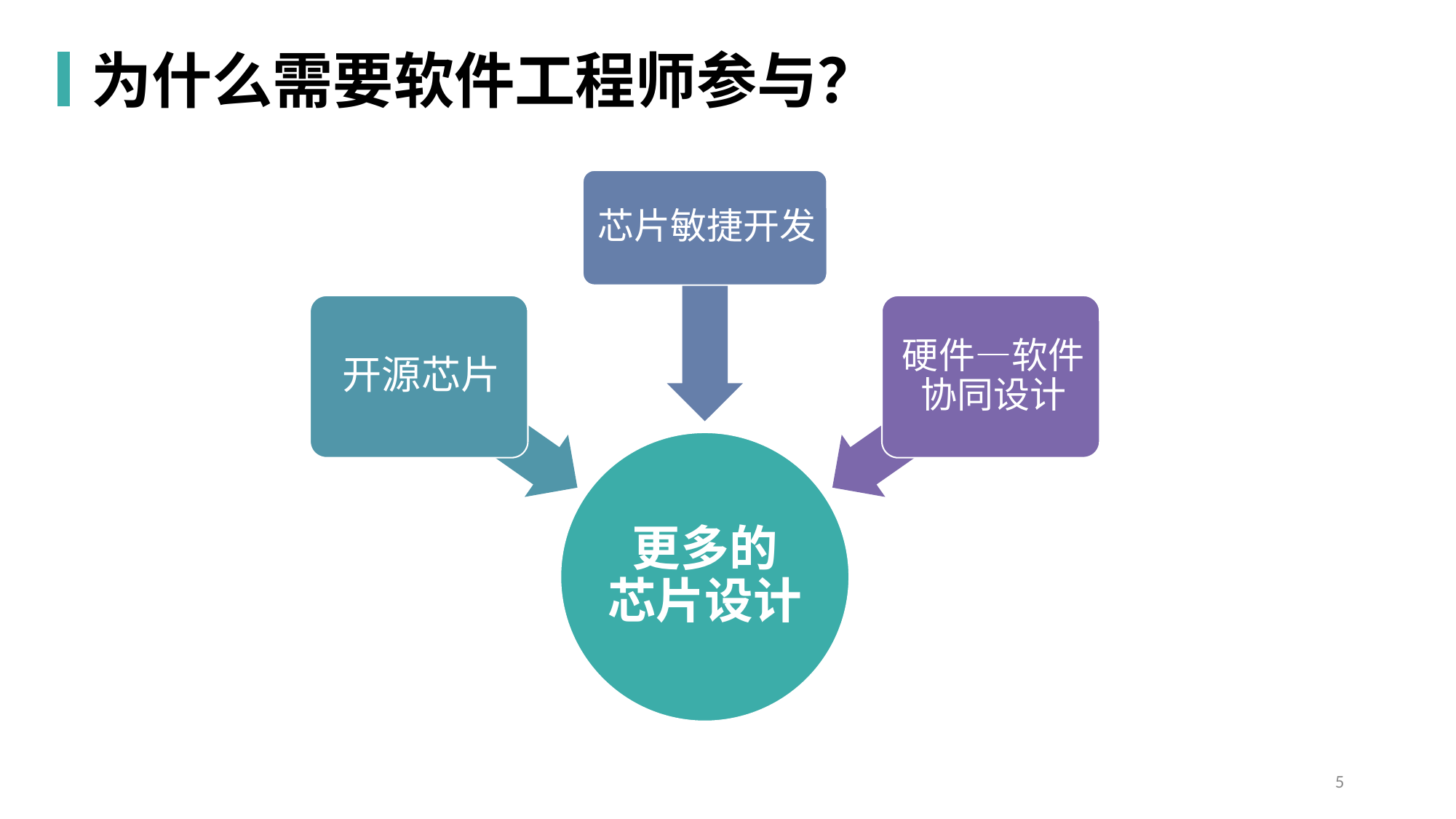

为什么需要软件工程师参与？
更多的
芯片设计
开源芯片
芯片敏捷开发
硬件—软件协同设计
5